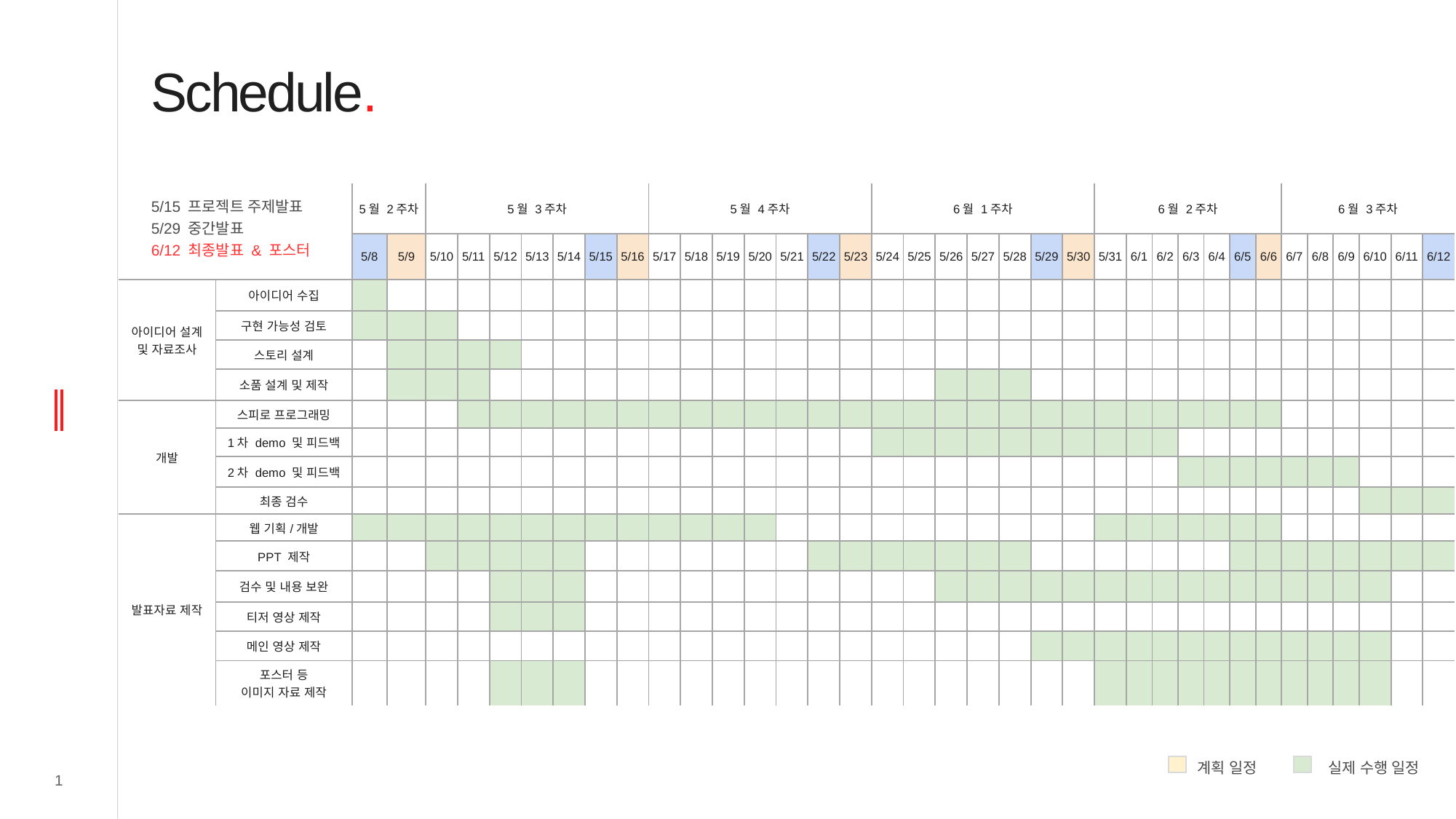

# Schedule.
|  |  | 5월 2주차 |  | 5월 3주차 |  |  |  |  |  |  | 5월 4주차 |  |  |  |  |  |  | 6월 1주차 |  |  |  |  |  |  | 6월 2주차 |  |  |  |  |  |  | 6월 3주차 |  |  |  |  |  |
| --- | --- | --- | --- | --- | --- | --- | --- | --- | --- | --- | --- | --- | --- | --- | --- | --- | --- | --- | --- | --- | --- | --- | --- | --- | --- | --- | --- | --- | --- | --- | --- | --- | --- | --- | --- | --- | --- |
|  |  | 5/8 | 5/9 | 5/10 | 5/11 | 5/12 | 5/13 | 5/14 | 5/15 | 5/16 | 5/17 | 5/18 | 5/19 | 5/20 | 5/21 | 5/22 | 5/23 | 5/24 | 5/25 | 5/26 | 5/27 | 5/28 | 5/29 | 5/30 | 5/31 | 6/1 | 6/2 | 6/3 | 6/4 | 6/5 | 6/6 | 6/7 | 6/8 | 6/9 | 6/10 | 6/11 | 6/12 |
| 아이디어 설계 및 자료조사 | 아이디어 수집 |  |  |  |  |  |  |  |  |  |  |  |  |  |  |  |  |  |  |  |  |  |  |  |  |  |  |  |  |  |  |  |  |  |  |  |  |
|  | 구현 가능성 검토 |  |  |  |  |  |  |  |  |  |  |  |  |  |  |  |  |  |  |  |  |  |  |  |  |  |  |  |  |  |  |  |  |  |  |  |  |
|  | 스토리 설계 |  |  |  |  |  |  |  |  |  |  |  |  |  |  |  |  |  |  |  |  |  |  |  |  |  |  |  |  |  |  |  |  |  |  |  |  |
|  | 소품 설계 및 제작 |  |  |  |  |  |  |  |  |  |  |  |  |  |  |  |  |  |  |  |  |  |  |  |  |  |  |  |  |  |  |  |  |  |  |  |  |
| 개발 | 스피로 프로그래밍 |  |  |  |  |  |  |  |  |  |  |  |  |  |  |  |  |  |  |  |  |  |  |  |  |  |  |  |  |  |  |  |  |  |  |  |  |
|  | 1차 demo 및 피드백 |  |  |  |  |  |  |  |  |  |  |  |  |  |  |  |  |  |  |  |  |  |  |  |  |  |  |  |  |  |  |  |  |  |  |  |  |
|  | 2차 demo 및 피드백 |  |  |  |  |  |  |  |  |  |  |  |  |  |  |  |  |  |  |  |  |  |  |  |  |  |  |  |  |  |  |  |  |  |  |  |  |
|  | 최종 검수 |  |  |  |  |  |  |  |  |  |  |  |  |  |  |  |  |  |  |  |  |  |  |  |  |  |  |  |  |  |  |  |  |  |  |  |  |
| 발표자료 제작 | 웹 기획/개발 |  |  |  |  |  |  |  |  |  |  |  |  |  |  |  |  |  |  |  |  |  |  |  |  |  |  |  |  |  |  |  |  |  |  |  |  |
|  | PPT 제작 |  |  |  |  |  |  |  |  |  |  |  |  |  |  |  |  |  |  |  |  |  |  |  |  |  |  |  |  |  |  |  |  |  |  |  |  |
|  | 검수 및 내용 보완 |  |  |  |  |  |  |  |  |  |  |  |  |  |  |  |  |  |  |  |  |  |  |  |  |  |  |  |  |  |  |  |  |  |  |  |  |
|  | 티저 영상 제작 |  |  |  |  |  |  |  |  |  |  |  |  |  |  |  |  |  |  |  |  |  |  |  |  |  |  |  |  |  |  |  |  |  |  |  |  |
|  | 메인 영상 제작 |  |  |  |  |  |  |  |  |  |  |  |  |  |  |  |  |  |  |  |  |  |  |  |  |  |  |  |  |  |  |  |  |  |  |  |  |
|  | 포스터 등 이미지 자료 제작 |  |  |  |  |  |  |  |  |  |  |  |  |  |  |  |  |  |  |  |  |  |  |  |  |  |  |  |  |  |  |  |  |  |  |  |  |
5/15 프로젝트 주제발표
5/29 중간발표
6/12 최종발표 & 포스터
계획 일정
실제 수행 일정

1